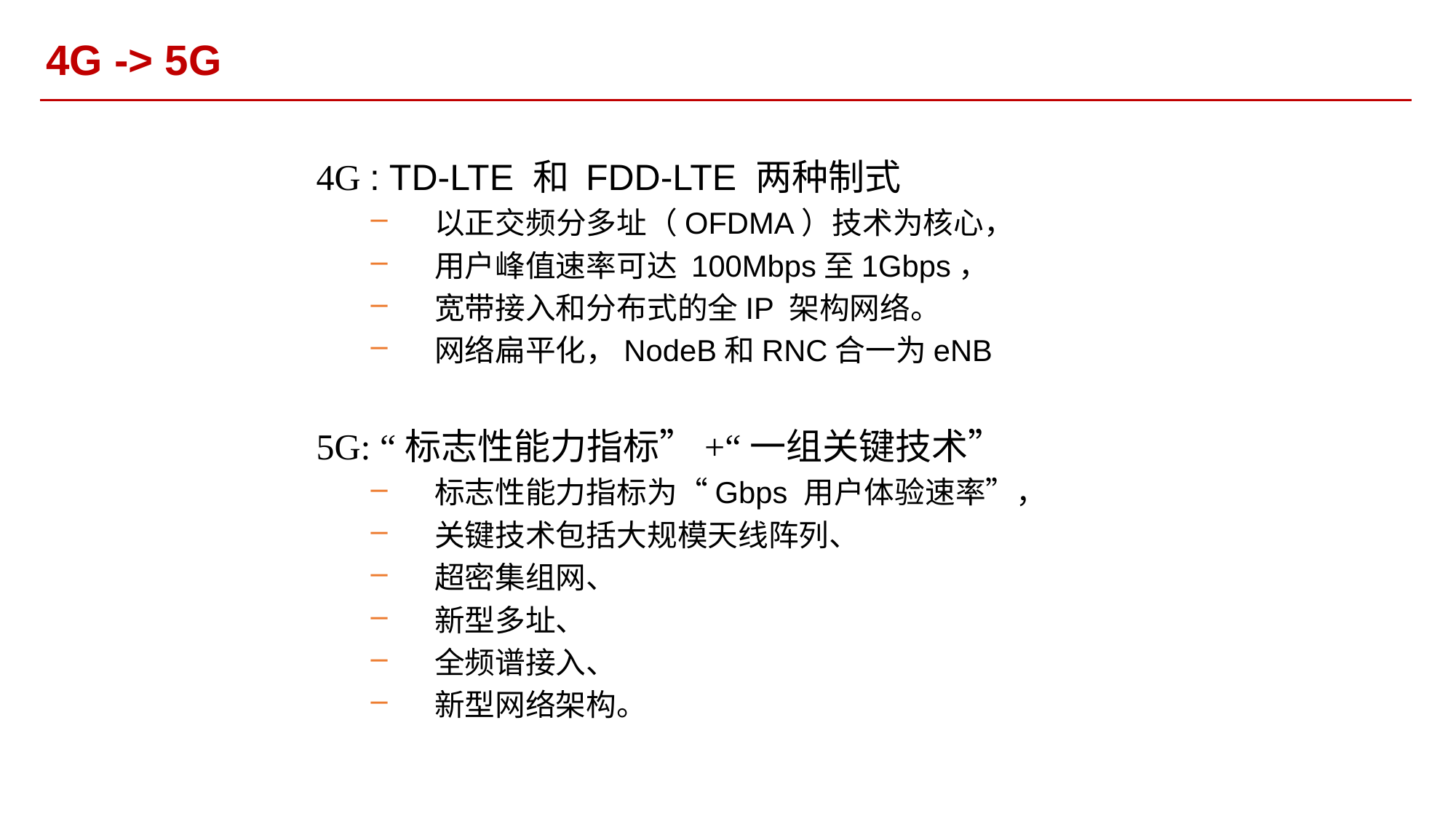

4G -> 5G
4G : TD-LTE 和 FDD-LTE 两种制式
以正交频分多址（OFDMA）技术为核心，
用户峰值速率可达 100Mbps至1Gbps，
宽带接入和分布式的全IP 架构网络。
网络扁平化，NodeB和RNC合一为eNB
5G: “标志性能力指标”+“一组关键技术”
标志性能力指标为“Gbps 用户体验速率”，
关键技术包括大规模天线阵列、
超密集组网、
新型多址、
全频谱接入、
新型网络架构。